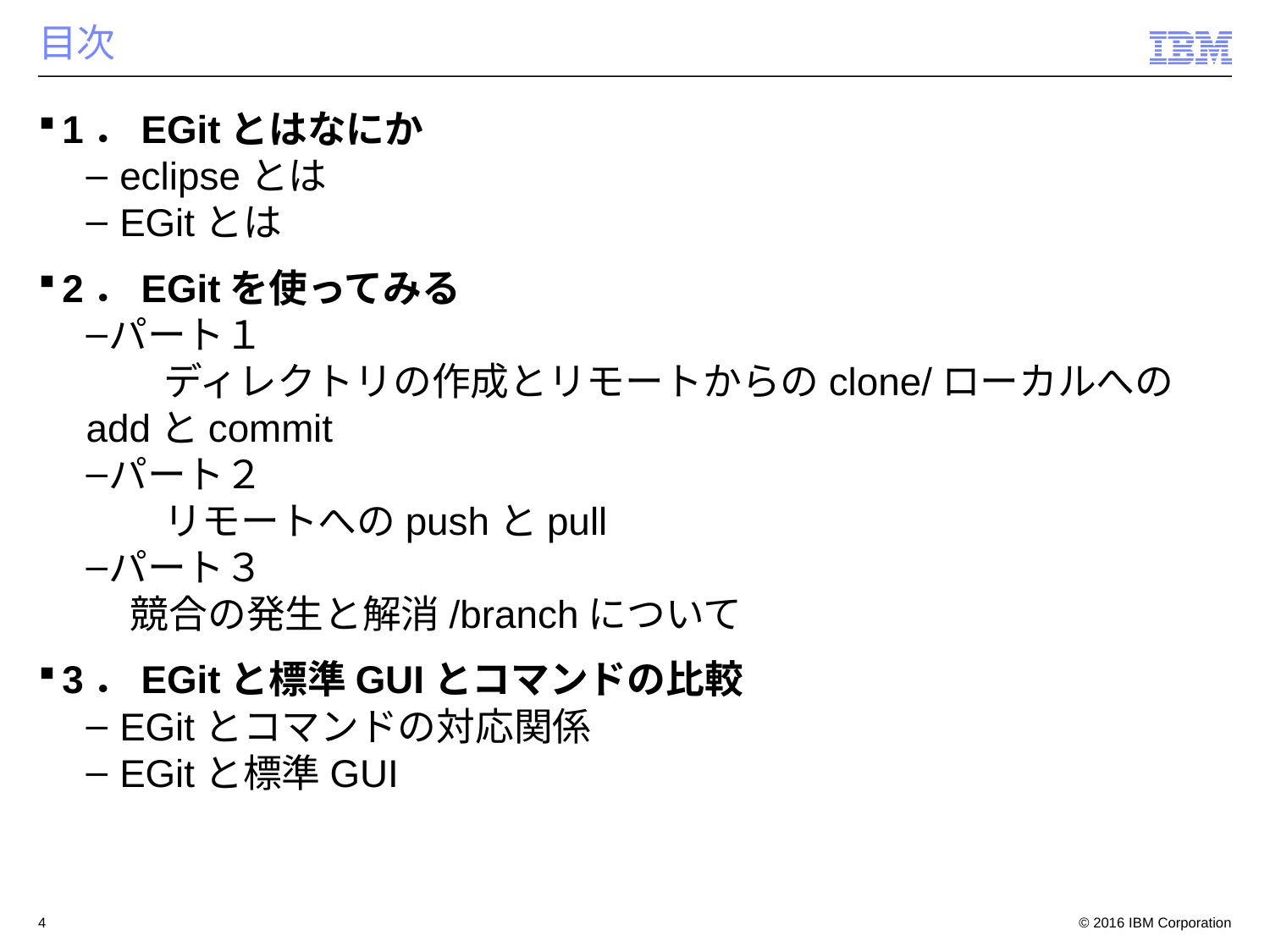

# 目次
1．EGitとはなにか
 eclipseとは
 EGitとは
2．EGitを使ってみる
パート１
　　ディレクトリの作成とリモートからのclone/ローカルへのaddとcommit
パート２
　　リモートへのpushとpull
パート３
    競合の発生と解消/branchについて
3．EGitと標準GUIとコマンドの比較
 EGitとコマンドの対応関係
 EGitと標準GUI

4